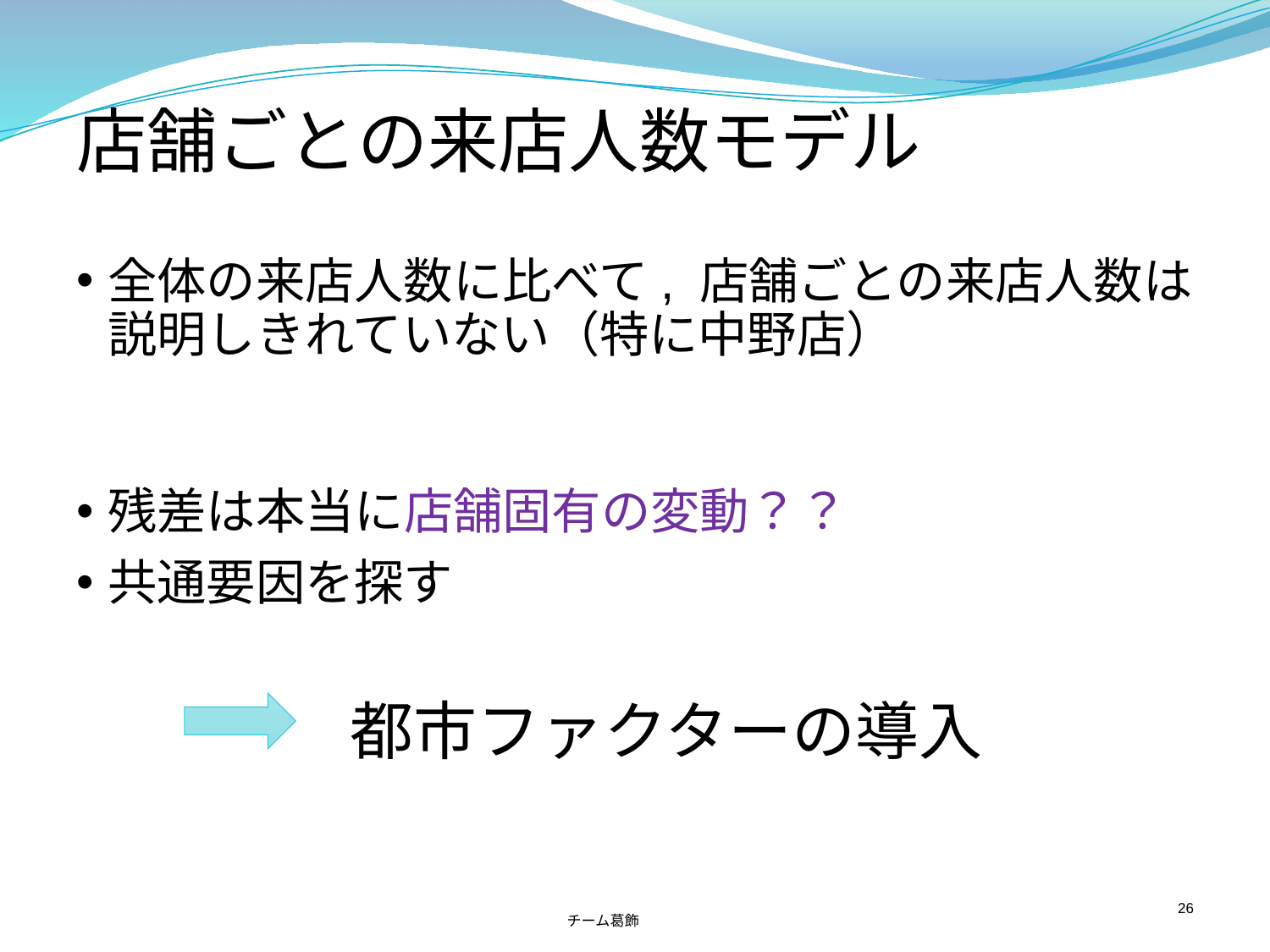

# 店舗ごとの来店人数モデル
全体の来店人数に比べて, 店舗ごとの来店人数は説明しきれていない（特に中野店）

残差は本当に店舗固有の変動？？
共通要因を探す

　都市ファクターの導入

チーム葛飾
26